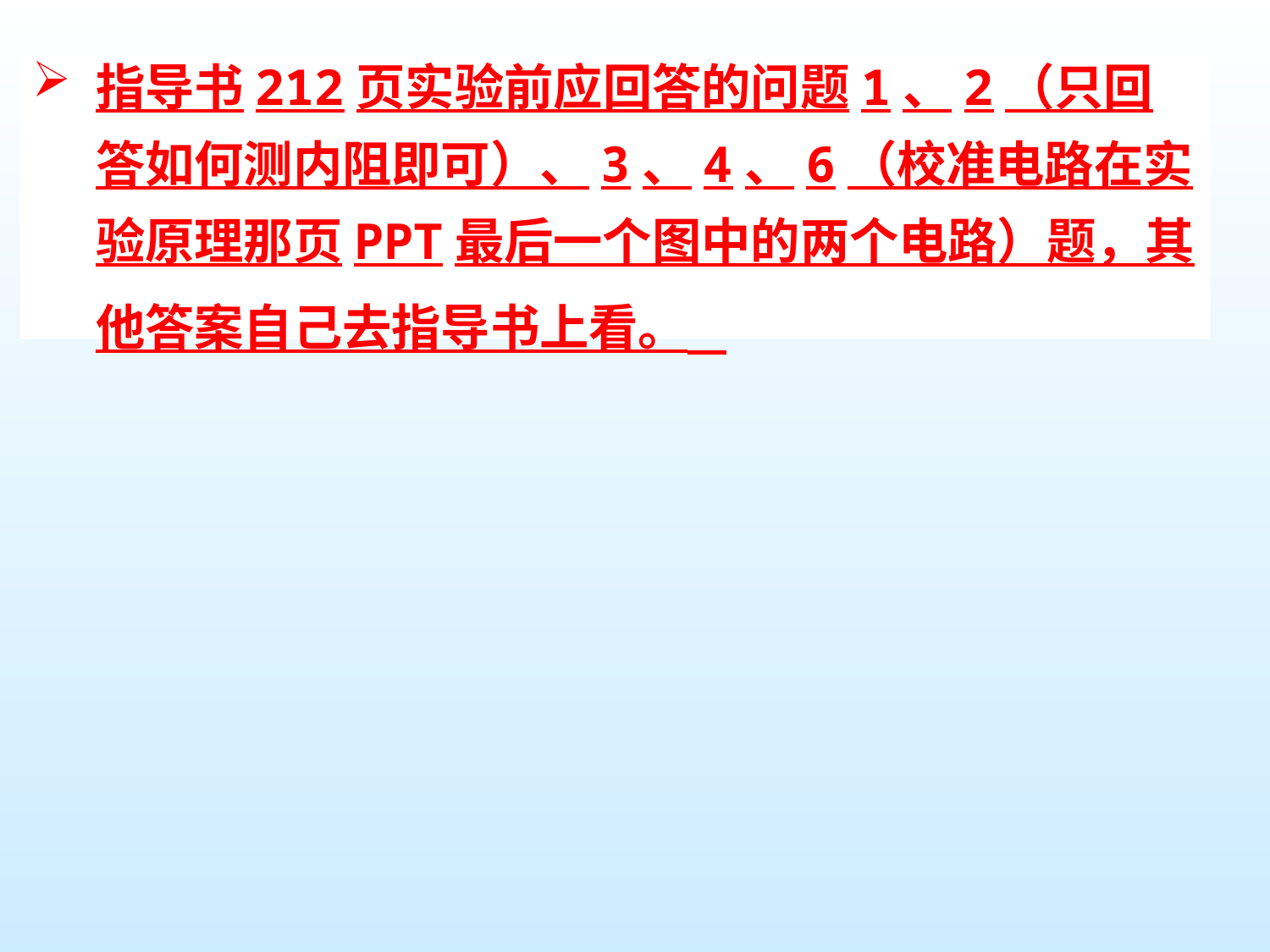

指导书212页实验前应回答的问题1、2（只回答如何测内阻即可）、3、4、6（校准电路在实验原理那页PPT最后一个图中的两个电路）题，其他答案自己去指导书上看。